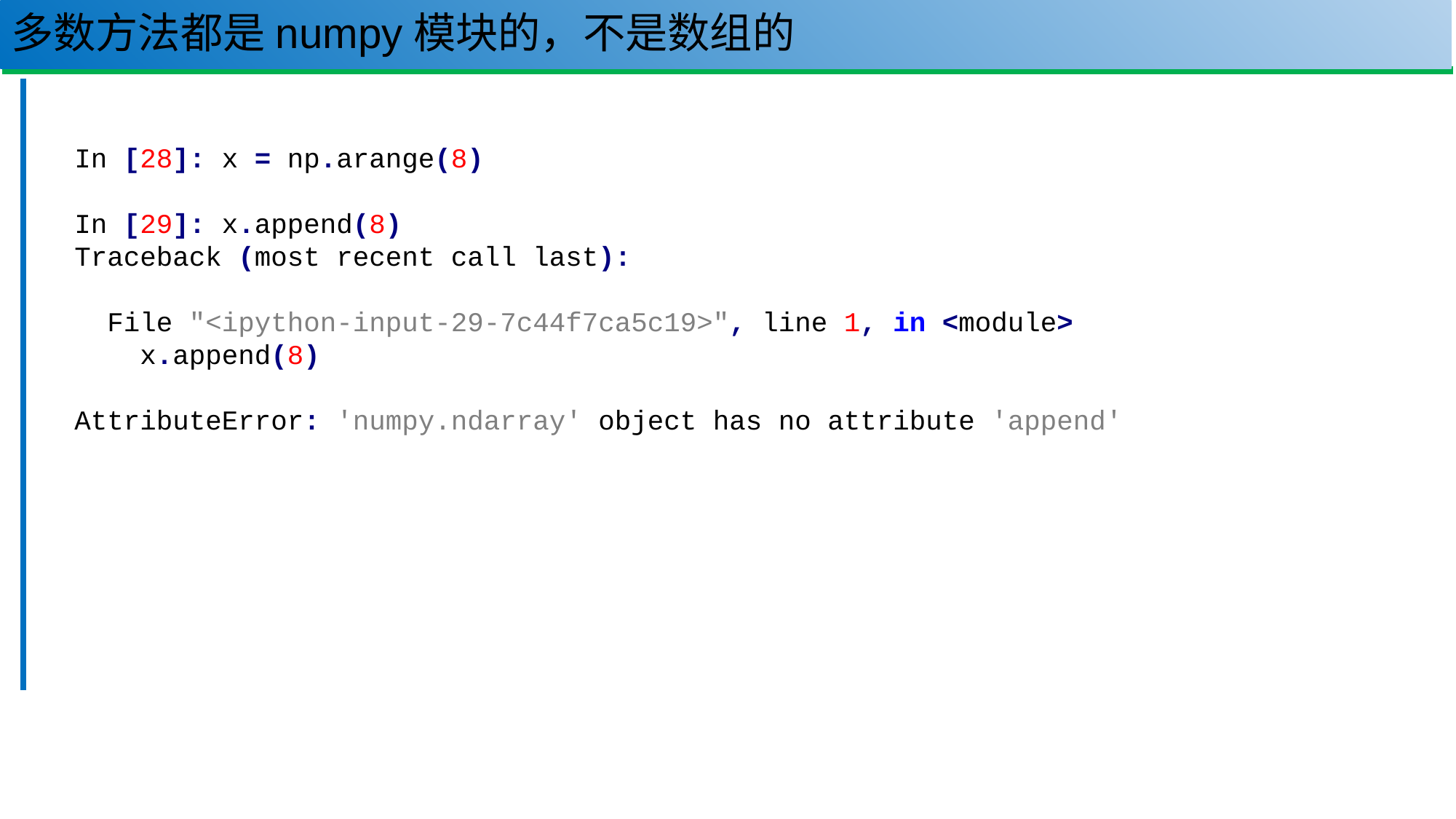

# 多数方法都是numpy模块的，不是数组的
79
In [28]: x = np.arange(8)

In [29]: x.append(8)
Traceback (most recent call last):

  File "<ipython-input-29-7c44f7ca5c19>", line 1, in <module>
    x.append(8)

AttributeError: 'numpy.ndarray' object has no attribute 'append'